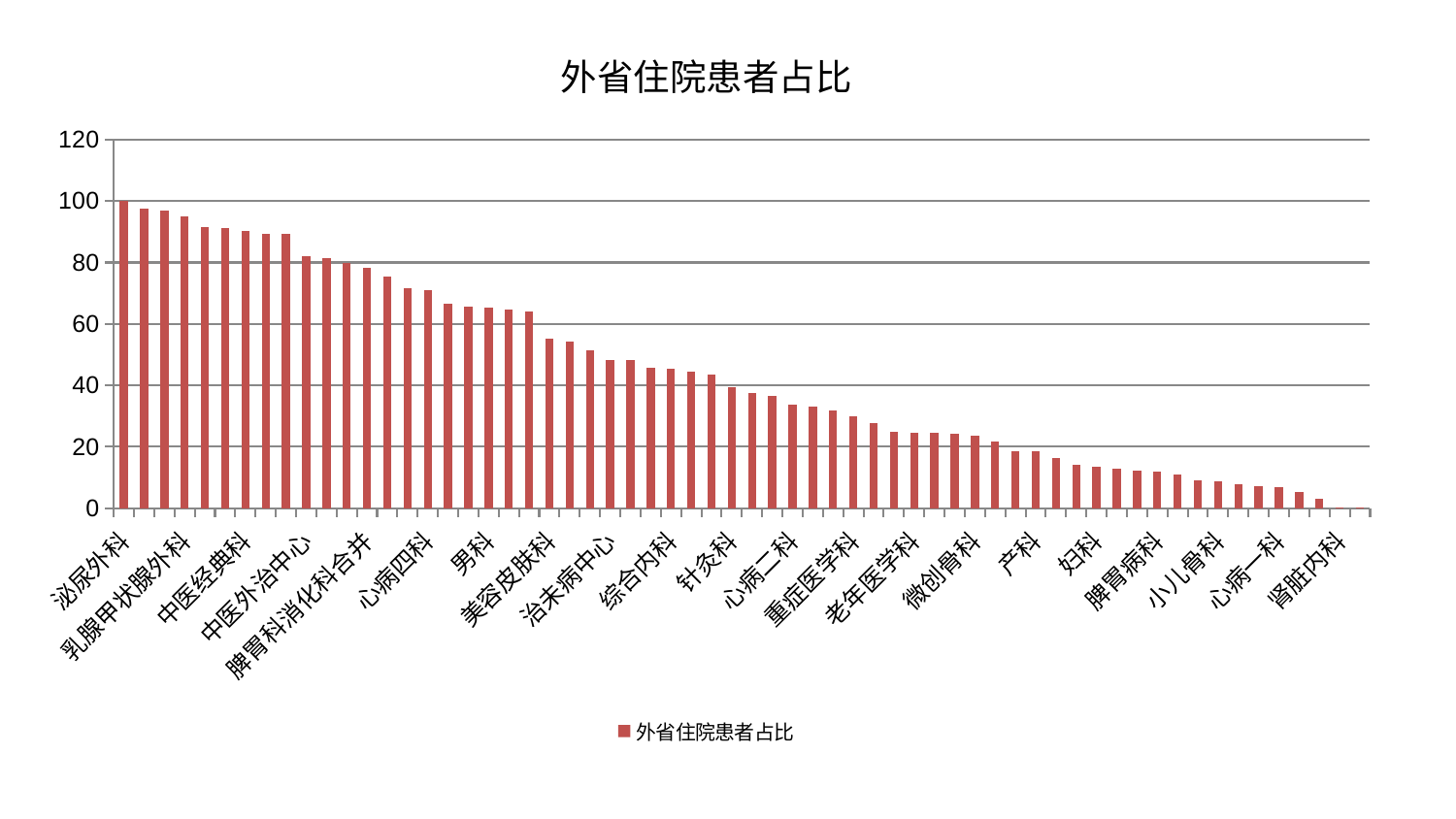

### Chart: 外省住院患者占比

| Category | 外省住院患者占比 |
|---|---|
| 泌尿外科 | 100.00000000000001 |
| 医院 | 97.65073205685785 |
| 肿瘤内科 | 96.82074384416151 |
| 乳腺甲状腺外科 | 95.07535001040995 |
| 妇科妇二科合并 | 91.48812241594013 |
| 胸外科 | 91.33122096788853 |
| 中医经典科 | 90.3204622099301 |
| 血液科 | 89.28308509374129 |
| 肝病科 | 89.21632335371818 |
| 中医外治中心 | 81.96421078103627 |
| 神经内科 | 81.30743479444789 |
| 呼吸内科 | 79.91489155790327 |
| 脾胃科消化科合并 | 78.39856458897452 |
| 周围血管科 | 75.3144739225802 |
| 皮肤科 | 71.71960952936264 |
| 心病四科 | 70.9805541991363 |
| 神经外科 | 66.50238534619653 |
| 脑病一科 | 65.71232356349924 |
| 男科 | 65.46474354521989 |
| 普通外科 | 64.80028388349089 |
| 心血管内科 | 63.93297610777248 |
| 美容皮肤科 | 55.1016925981875 |
| 耳鼻喉科 | 54.28214685239053 |
| 西区重症医学科 | 51.42159223852404 |
| 治未病中心 | 48.42340236386368 |
| 心病三科 | 48.153230758796326 |
| 创伤骨科 | 45.84924496148951 |
| 综合内科 | 45.525553414845916 |
| 康复科 | 44.37103503155427 |
| 东区重症医学科 | 43.55030900549674 |
| 针灸科 | 39.54367787510084 |
| 口腔科 | 37.35794891334897 |
| 肛肠科 | 36.437515661444294 |
| 心病二科 | 33.62717015910065 |
| 眼科 | 33.01553394698439 |
| 推拿科 | 31.908454389947586 |
| 重症医学科 | 30.004912607632775 |
| 脊柱骨科 | 27.779283671823375 |
| 风湿病科 | 24.90405049041845 |
| 老年医学科 | 24.629679104213942 |
| 显微骨科 | 24.4526996122842 |
| 肝胆外科 | 24.160676331418074 |
| 微创骨科 | 23.61075540075603 |
| 身心医学科 | 21.684470067231963 |
| 骨科 | 18.712232745573797 |
| 产科 | 18.606522975516707 |
| 关节骨科 | 16.48836572293267 |
| 肾病科 | 14.225560602444249 |
| 妇科 | 13.374717580378285 |
| 小儿推拿科 | 12.763481259984129 |
| 东区肾病科 | 12.353271808440285 |
| 脾胃病科 | 11.872545146110905 |
| 脑病二科 | 11.011289279708695 |
| 消化内科 | 9.06916599631832 |
| 小儿骨科 | 8.752309179422358 |
| 脑病三科 | 7.903072123067975 |
| 妇二科 | 7.323300668449293 |
| 心病一科 | 6.8274454145930425 |
| 运动损伤骨科 | 5.149108832326624 |
| 内分泌科 | 3.0399119041846783 |
| 肾脏内科 | 0.29735290805041364 |
| 儿科 | 0.28197206877753794 |
81